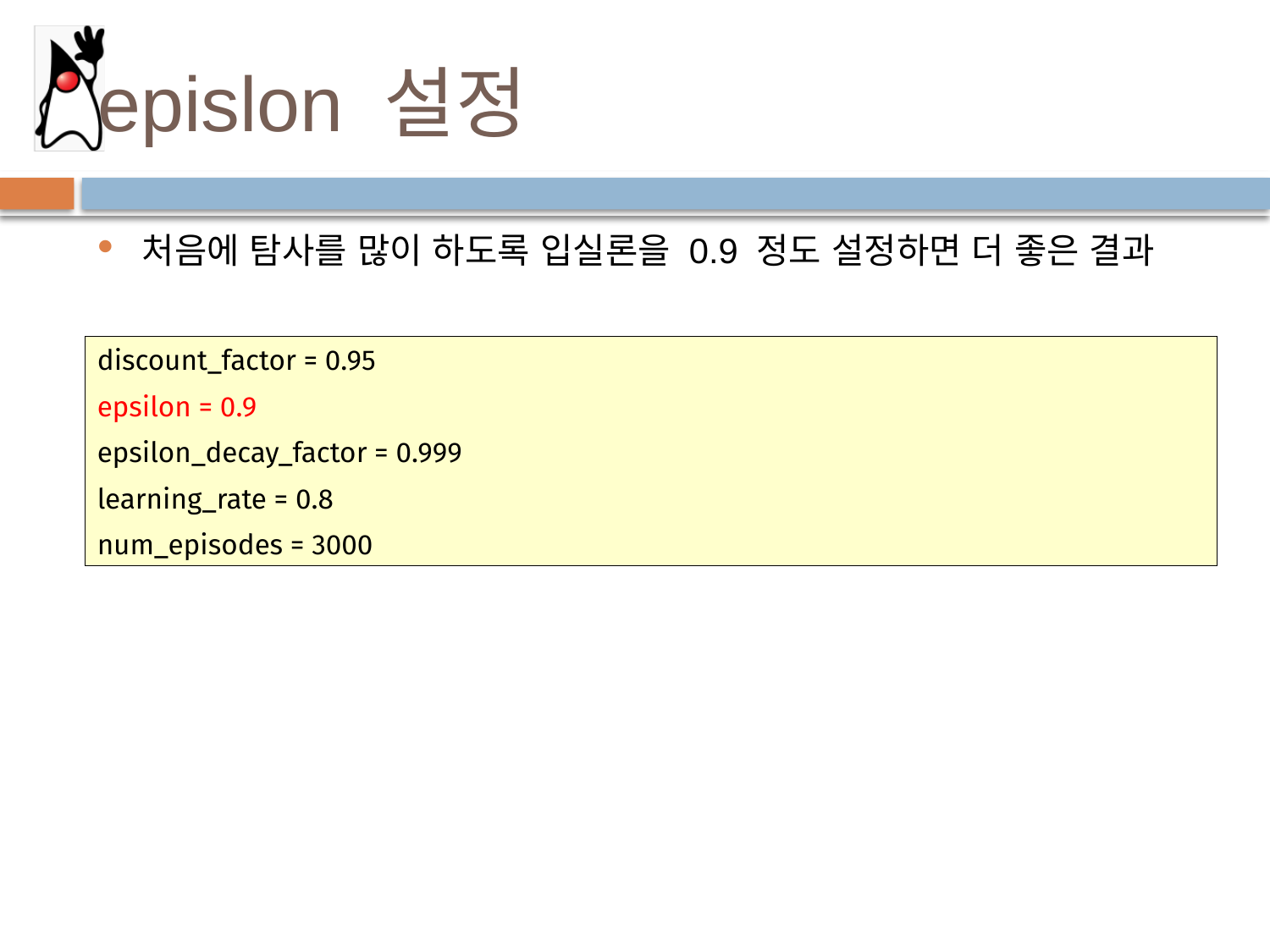

# epislon 설정
처음에 탐사를 많이 하도록 입실론을 0.9 정도 설정하면 더 좋은 결과
discount_factor = 0.95
epsilon = 0.9
epsilon_decay_factor = 0.999
learning_rate = 0.8
num_episodes = 3000